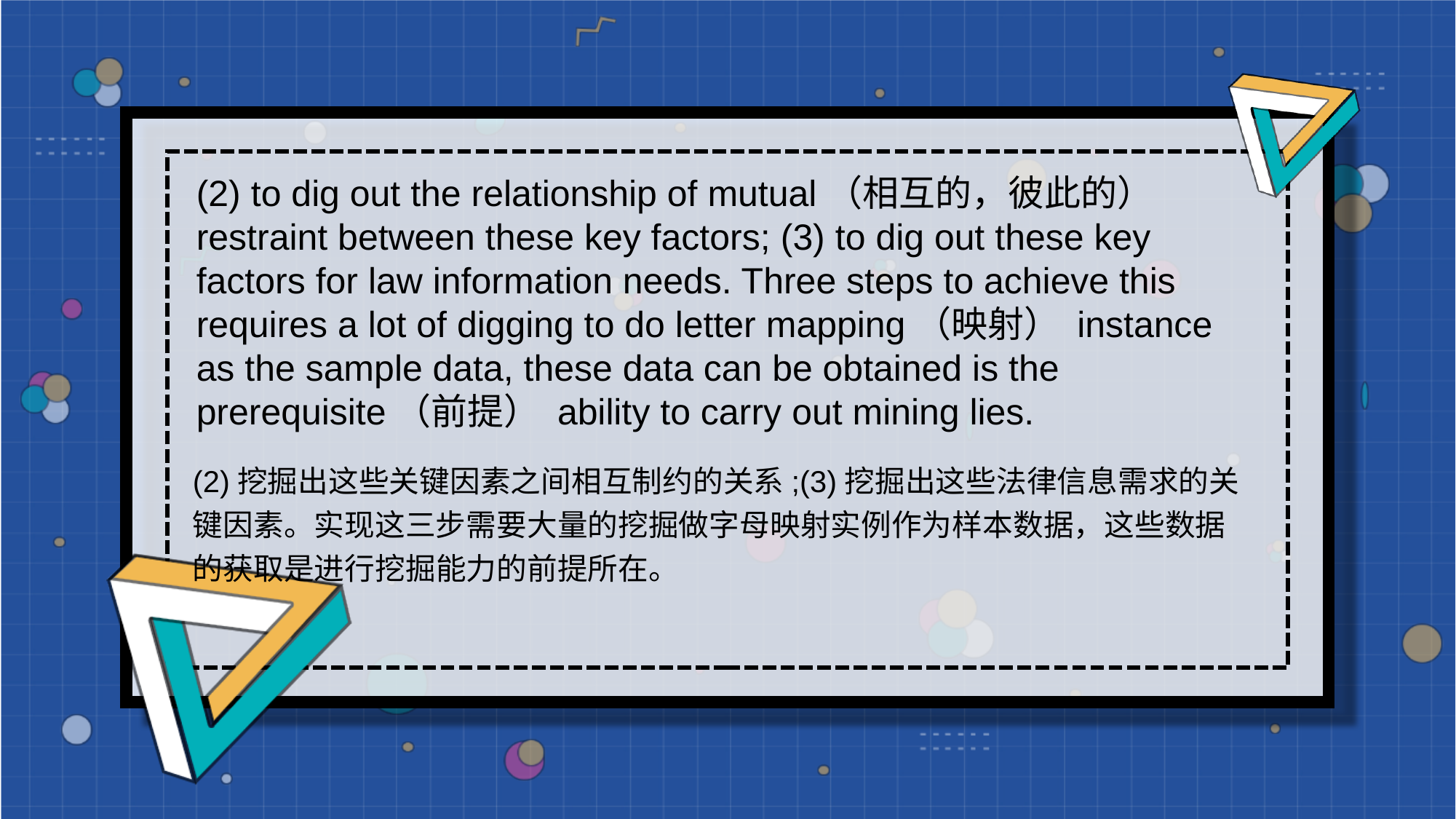

(2) to dig out the relationship of mutual（相互的，彼此的） restraint between these key factors; (3) to dig out these key factors for law information needs. Three steps to achieve this requires a lot of digging to do letter mapping（映射） instance as the sample data, these data can be obtained is the prerequisite（前提） ability to carry out mining lies.

(2)挖掘出这些关键因素之间相互制约的关系;(3)挖掘出这些法律信息需求的关键因素。实现这三步需要大量的挖掘做字母映射实例作为样本数据，这些数据的获取是进行挖掘能力的前提所在。